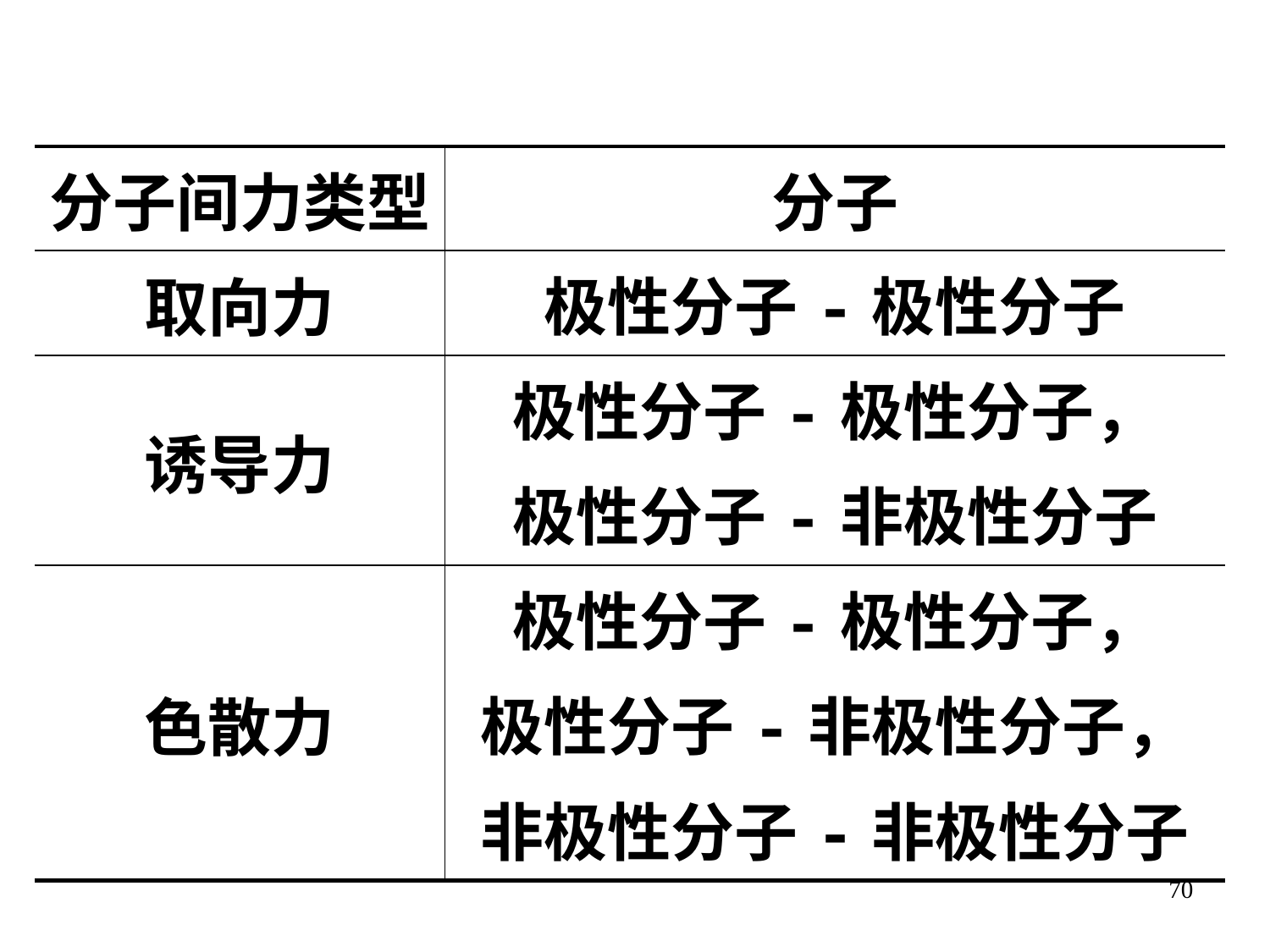

| 分子间力类型 | 分子 |
| --- | --- |
| 取向力 | 极性分子-极性分子 |
| 诱导力 | 极性分子-极性分子， 极性分子-非极性分子 |
| 色散力 | 极性分子-极性分子， 极性分子-非极性分子， 非极性分子-非极性分子 |
70